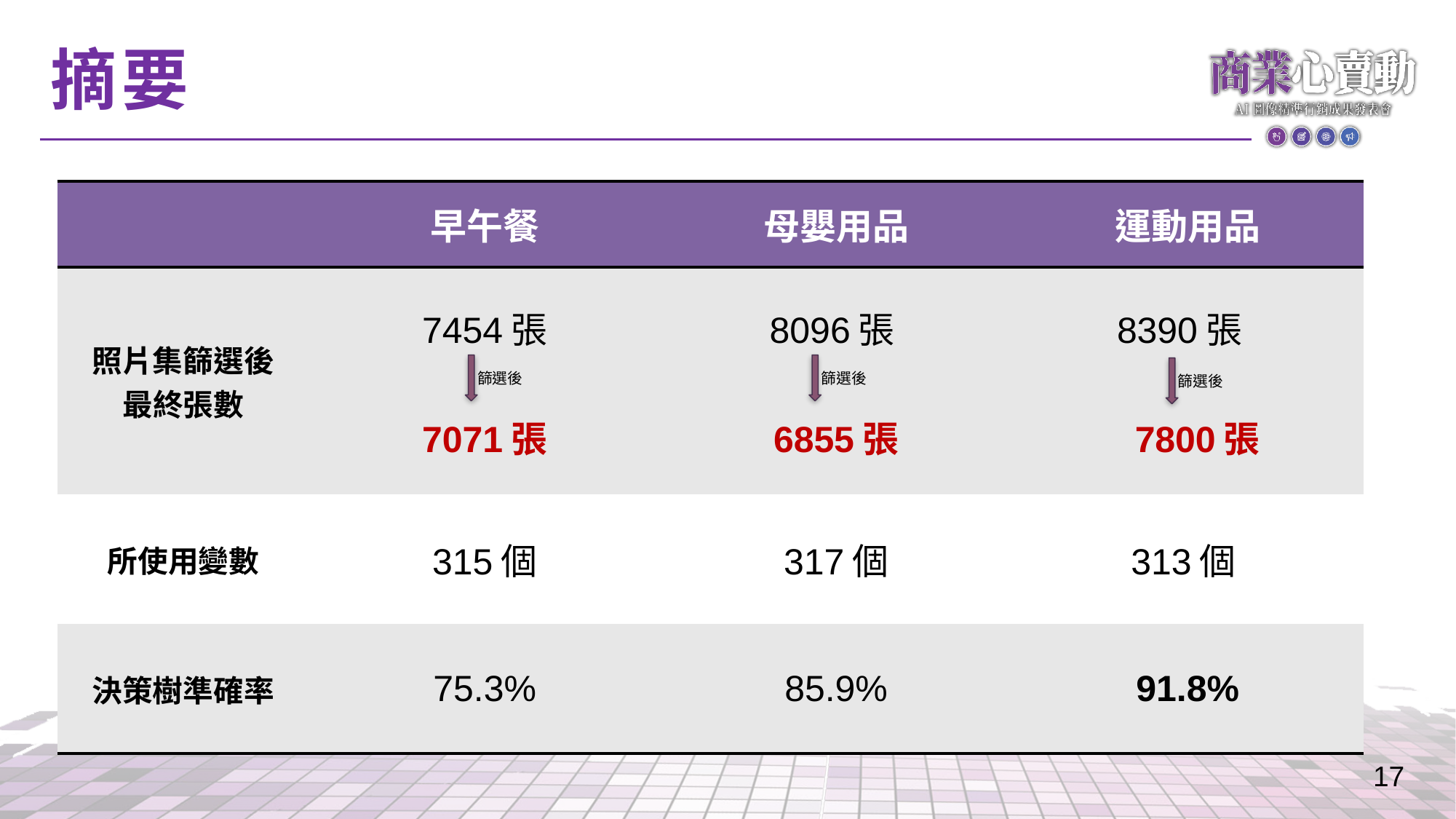

# 摘要
|  | 早午餐 | 母嬰用品 | 運動用品 |
| --- | --- | --- | --- |
| 照片集篩選後 最終張數 | 7454張 7071張 | 8096張 6855張 | 8390張 7800張 |
| 所使用變數 | 315個 | 317個 | 313個 |
| 決策樹準確率 | 75.3% | 85.9% | 91.8% |
篩選後

篩選後

篩選後

17